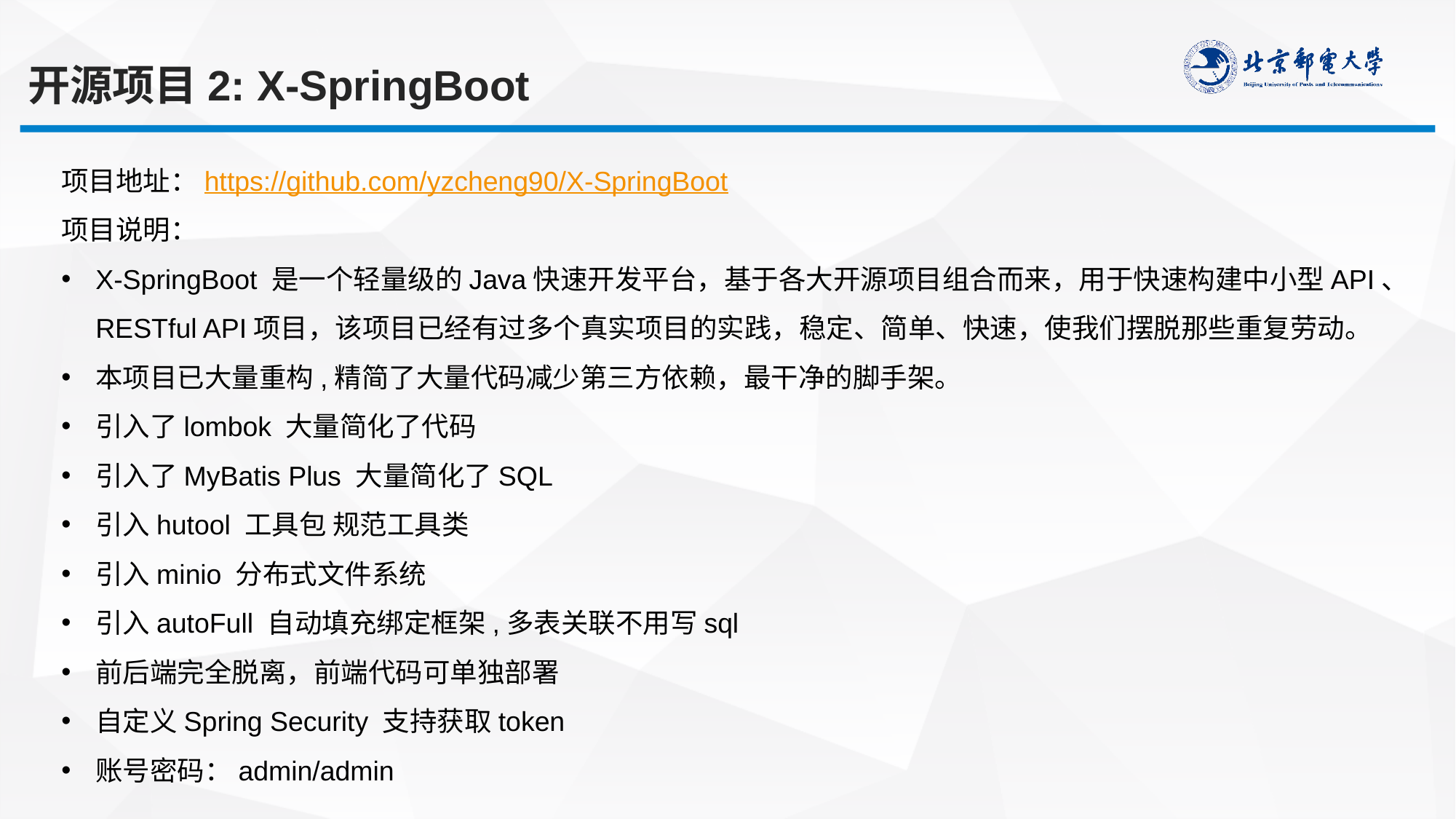

开源项目2: X-SpringBoot

项目地址：https://github.com/yzcheng90/X-SpringBoot
项目说明：
X-SpringBoot 是一个轻量级的Java快速开发平台，基于各大开源项目组合而来，用于快速构建中小型API、RESTful API项目，该项目已经有过多个真实项目的实践，稳定、简单、快速，使我们摆脱那些重复劳动。
本项目已大量重构,精简了大量代码减少第三方依赖，最干净的脚手架。
引入了lombok 大量简化了代码
引入了MyBatis Plus 大量简化了SQL
引入hutool 工具包 规范工具类
引入minio 分布式文件系统
引入autoFull 自动填充绑定框架,多表关联不用写sql
前后端完全脱离，前端代码可单独部署
自定义Spring Security 支持获取token
账号密码：admin/admin